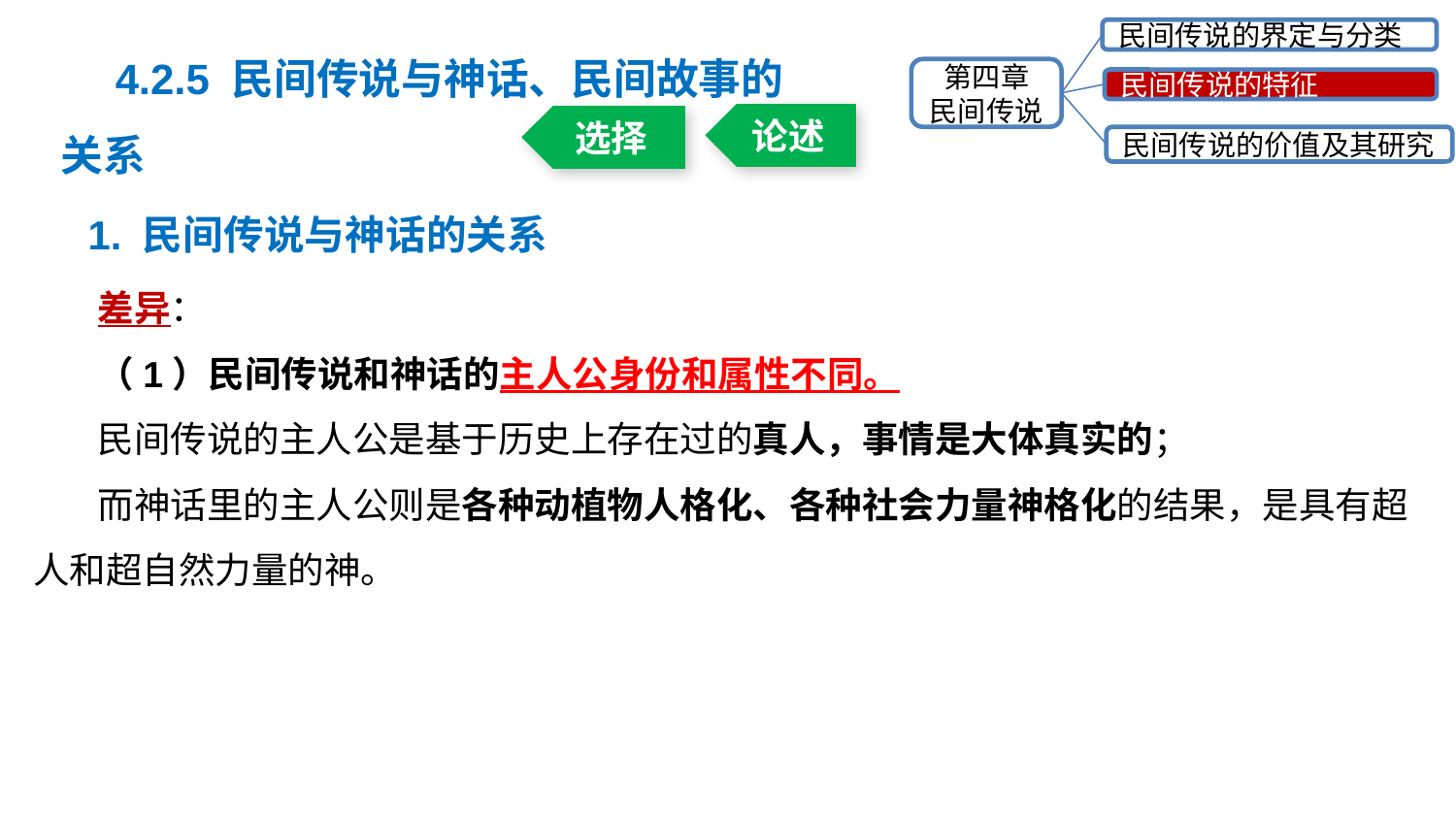

民间传说的界定与分类
第四章
民间传说
民间传说的特征
民间传说的价值及其研究
4.2.5 民间传说与神话、民间故事的关系
论述
选择
1. 民间传说与神话的关系
差异：
（1）民间传说和神话的主人公身份和属性不同。
民间传说的主人公是基于历史上存在过的真人，事情是大体真实的；
而神话里的主人公则是各种动植物人格化、各种社会力量神格化的结果，是具有超人和超自然力量的神。